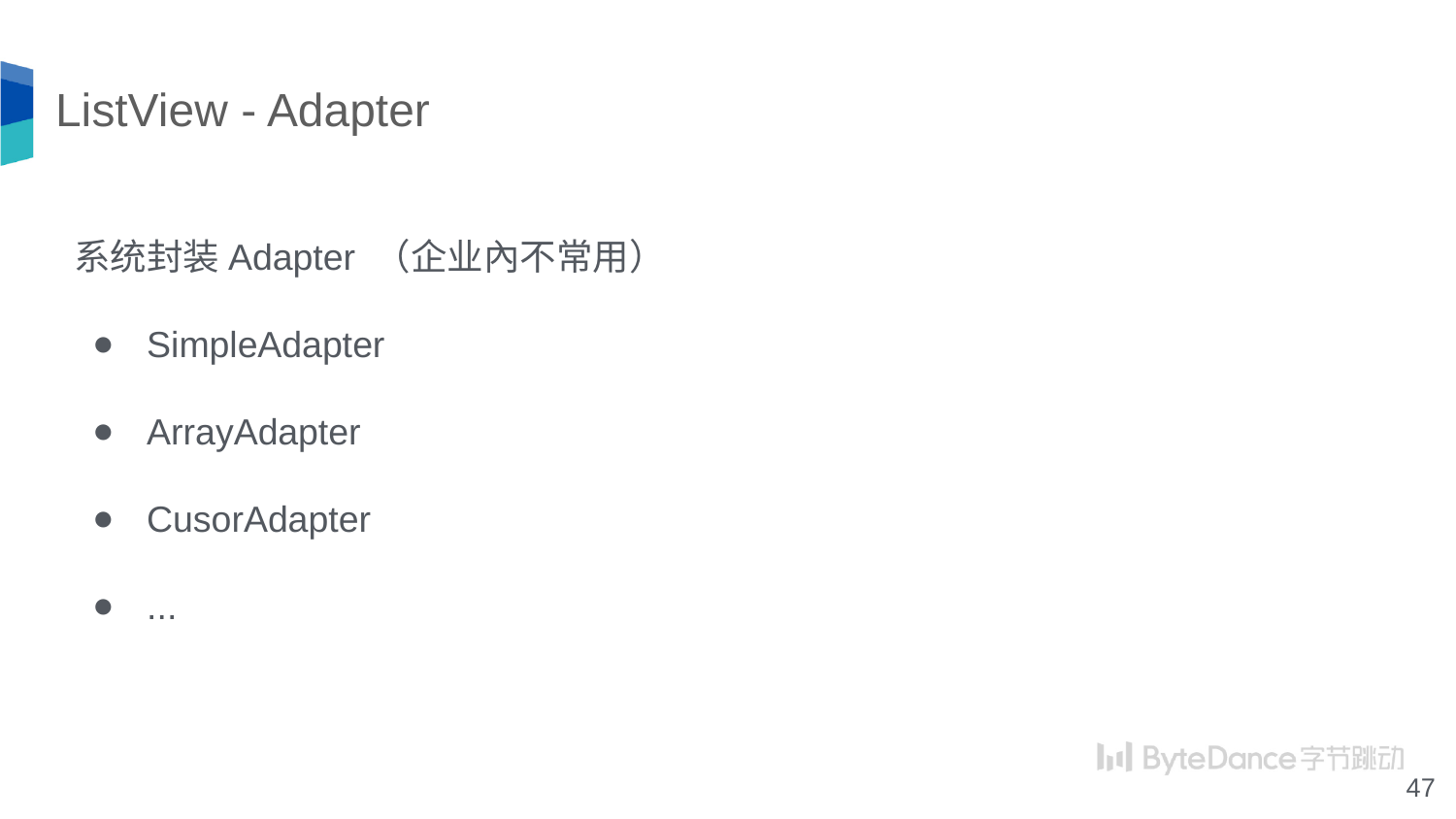

# ListView - Adapter
系统封装Adapter （企业內不常用）
SimpleAdapter
ArrayAdapter
CusorAdapter
...

47